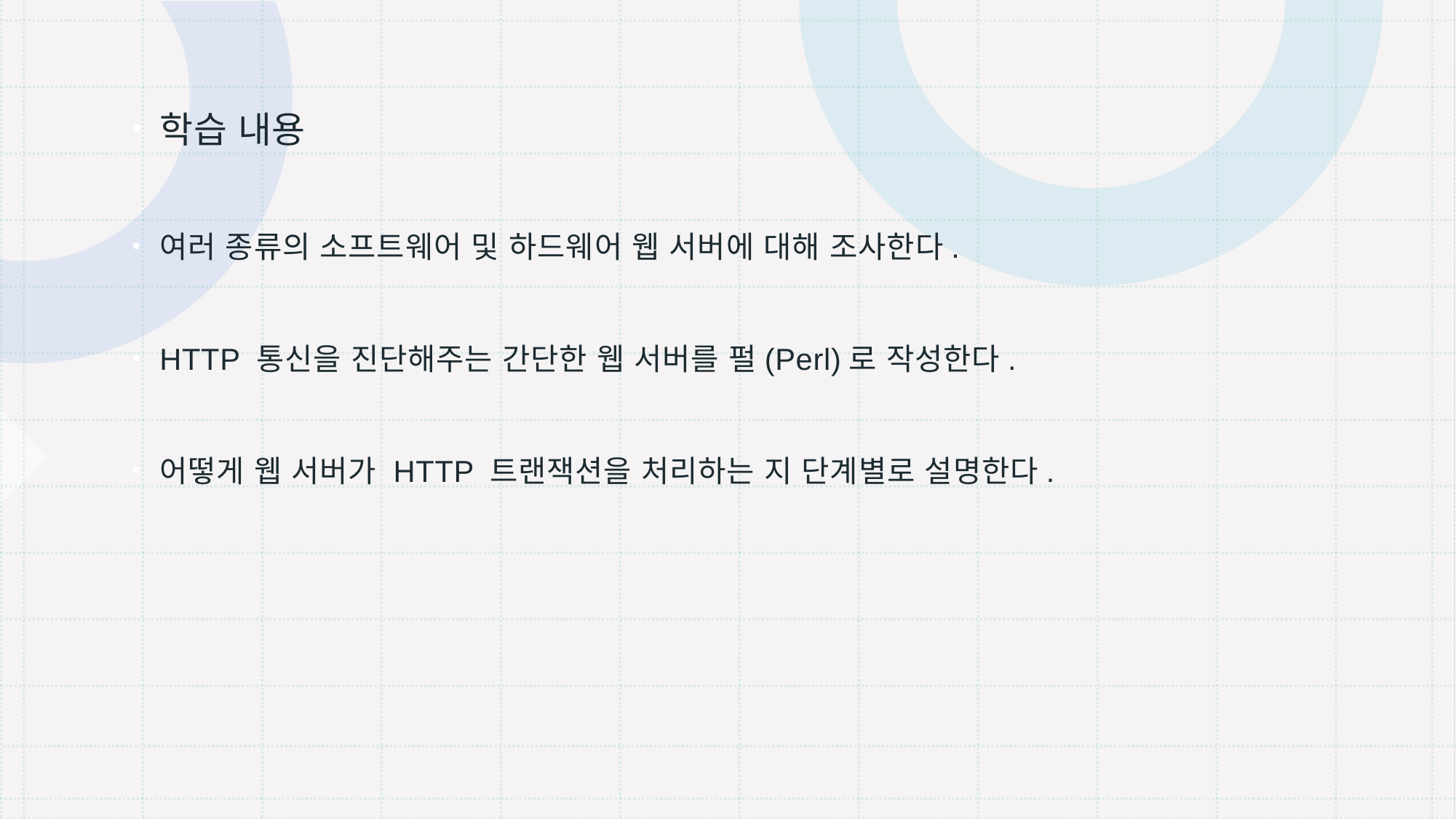

학습 내용

여러 종류의 소프트웨어 및 하드웨어 웹 서버에 대해 조사한다.

HTTP 통신을 진단해주는 간단한 웹 서버를 펄(Perl)로 작성한다.

어떻게 웹 서버가 HTTP 트랜잭션을 처리하는 지 단계별로 설명한다.